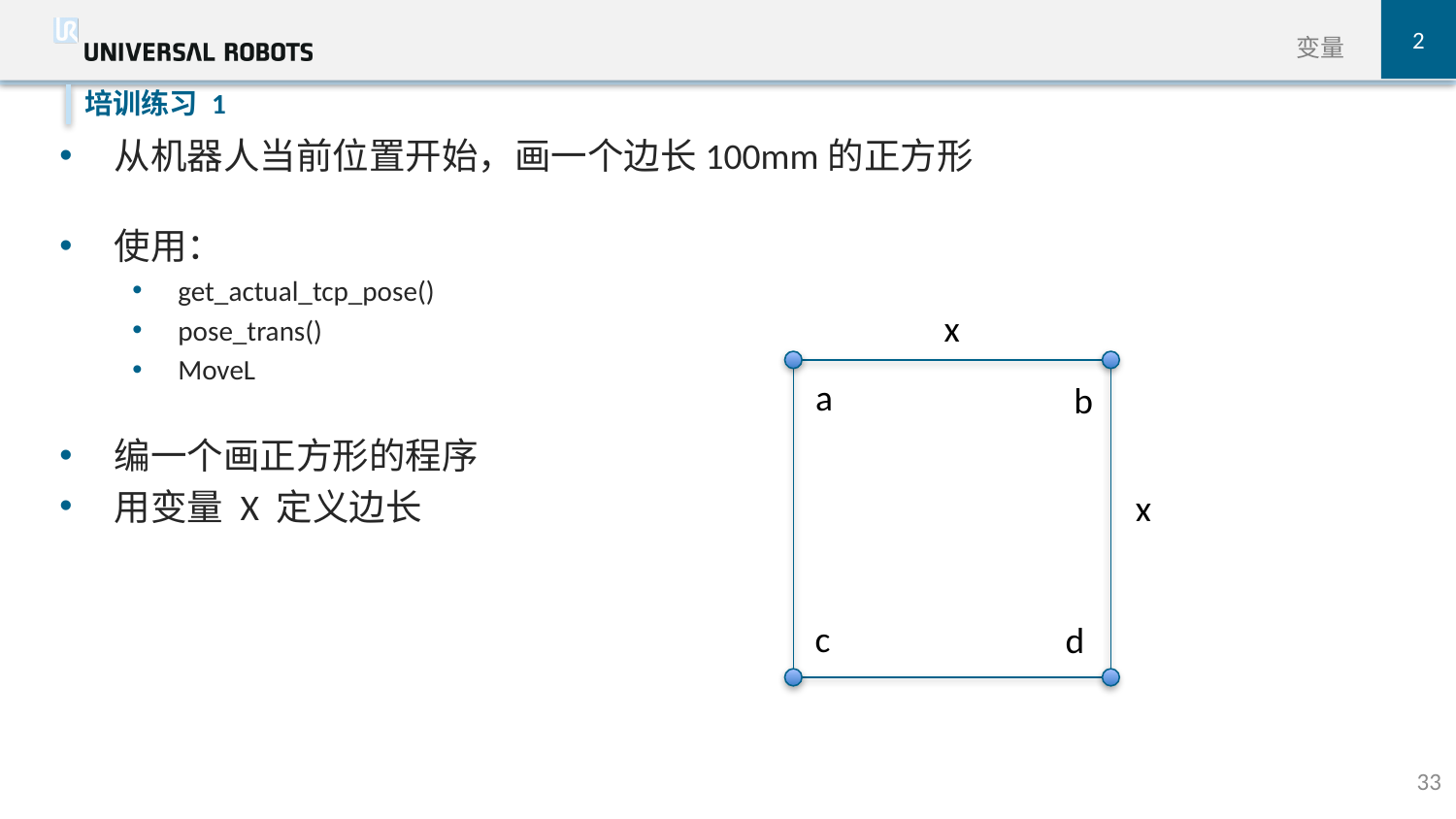

2
变量
培训练习 1
从机器人当前位置开始，画一个边长100mm的正方形

使用：
get_actual_tcp_pose()
pose_trans()
MoveL

编一个画正方形的程序
用变量 X 定义边长
x

a
b
x
c
d

33